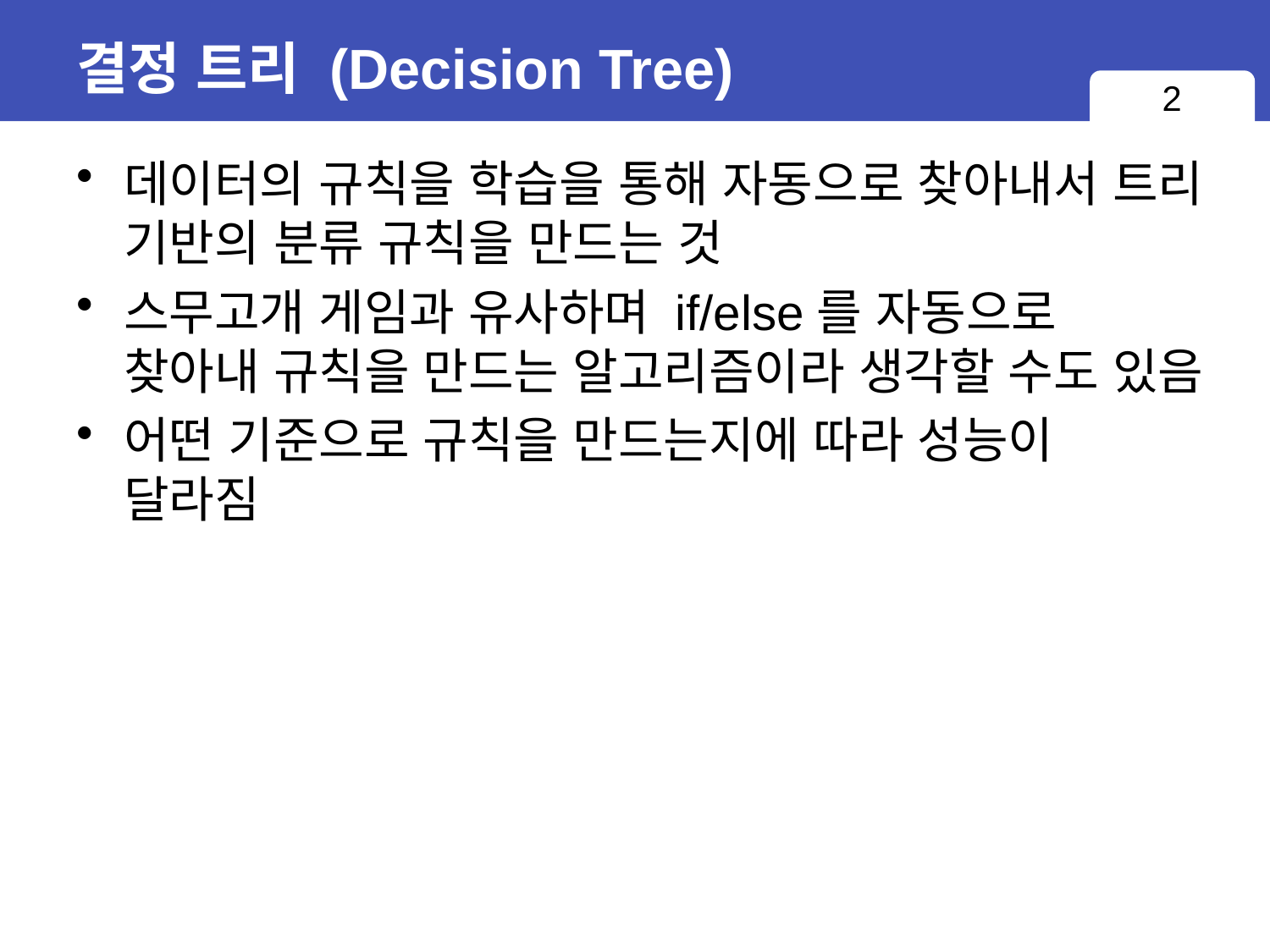

# 결정 트리 (Decision Tree)
2
데이터의 규칙을 학습을 통해 자동으로 찾아내서 트리 기반의 분류 규칙을 만드는 것
스무고개 게임과 유사하며 if/else를 자동으로
찾아내 규칙을 만드는 알고리즘이라 생각할 수도 있음
어떤 기준으로 규칙을 만드는지에 따라 성능이
달라짐